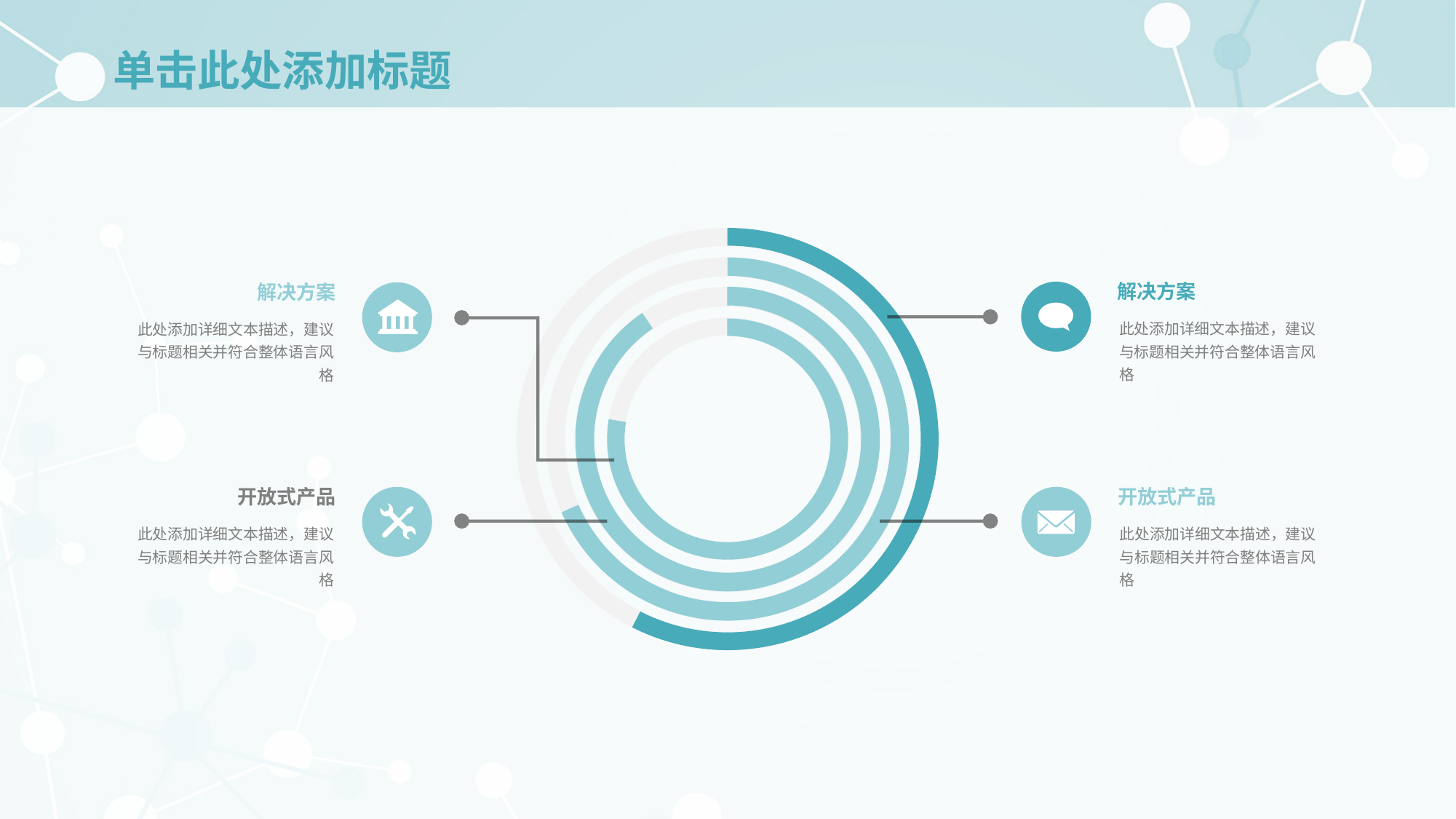

# 单击此处添加标题

解决方案

解决方案

此处添加详细文本描述，建议与标题相关并符合整体语言风格
此处添加详细文本描述，建议与标题相关并符合整体语言风格

开放式产品
开放式产品

此处添加详细文本描述，建议与标题相关并符合整体语言风格
此处添加详细文本描述，建议与标题相关并符合整体语言风格